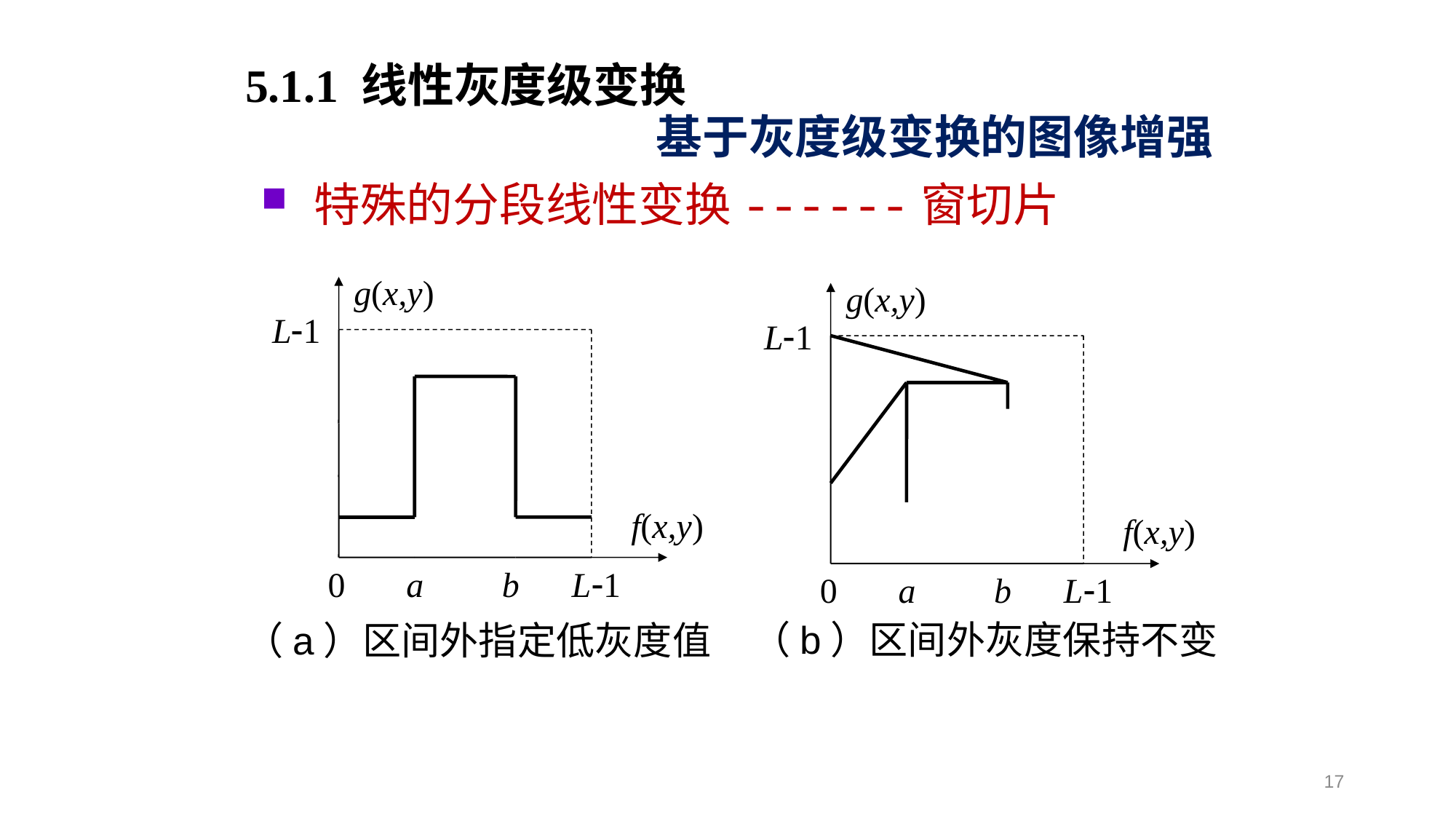

5.1.1 线性灰度级变换
基于灰度级变换的图像增强
特殊的分段线性变换------窗切片
g(x,y)

L−1

0       a         b      L−1
f(x,y)
g(x,y)

L−1

0       a         b      L−1
f(x,y)

（b）区间外灰度保持不变
（a）区间外指定低灰度值
17